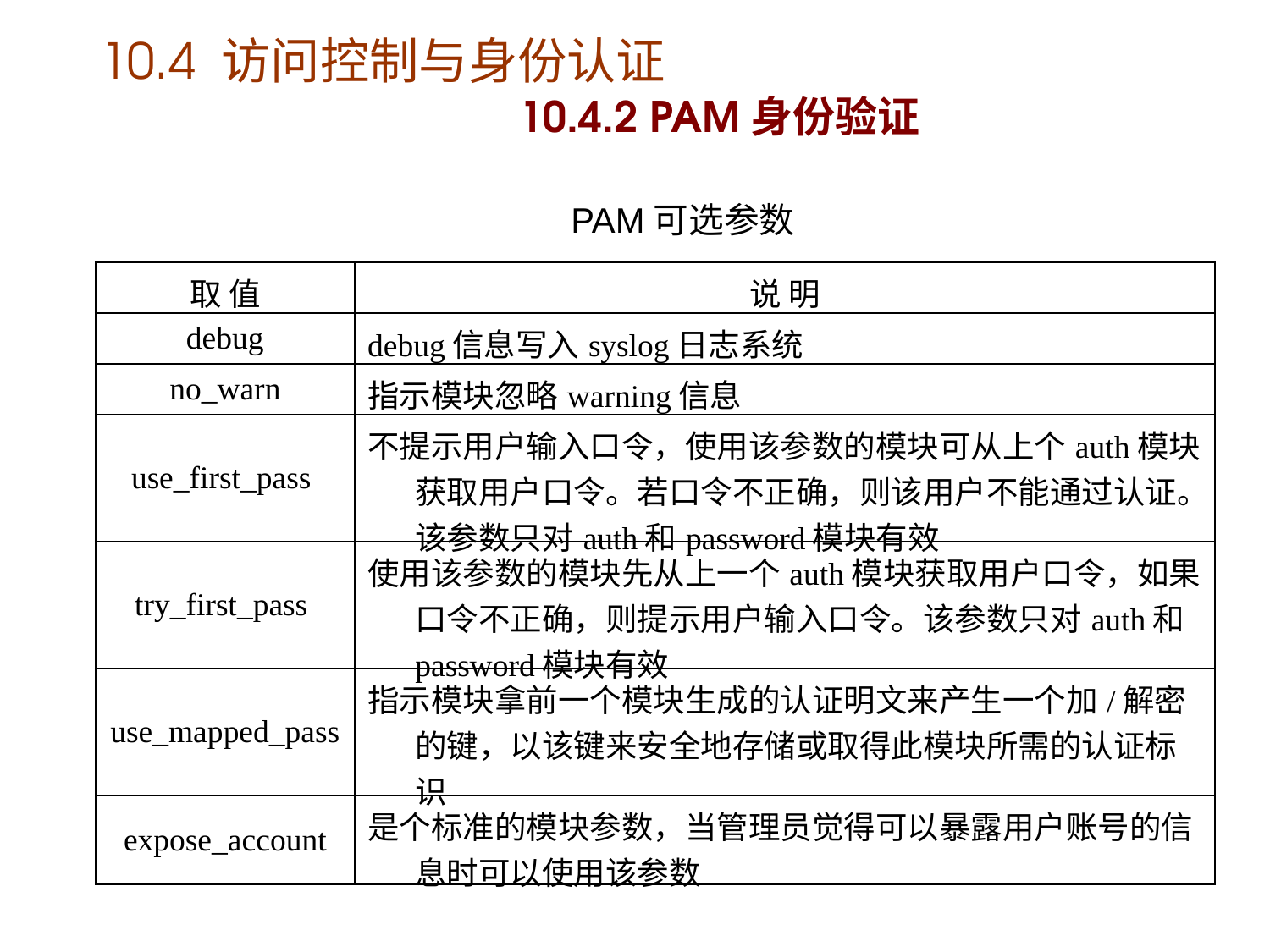

# 10.4 访问控制与身份认证 10.4.2 PAM身份验证
PAM可选参数
| 取 值 | 说 明 |
| --- | --- |
| debug | debug信息写入syslog日志系统 |
| no\_warn | 指示模块忽略warning信息 |
| use\_first\_pass | 不提示用户输入口令，使用该参数的模块可从上个auth模块获取用户口令。若口令不正确，则该用户不能通过认证。该参数只对auth和password模块有效 |
| try\_first\_pass | 使用该参数的模块先从上一个auth模块获取用户口令，如果口令不正确，则提示用户输入口令。该参数只对auth和password模块有效 |
| use\_mapped\_pass | 指示模块拿前一个模块生成的认证明文来产生一个加/解密的键，以该键来安全地存储或取得此模块所需的认证标识 |
| expose\_account | 是个标准的模块参数，当管理员觉得可以暴露用户账号的信息时可以使用该参数 |